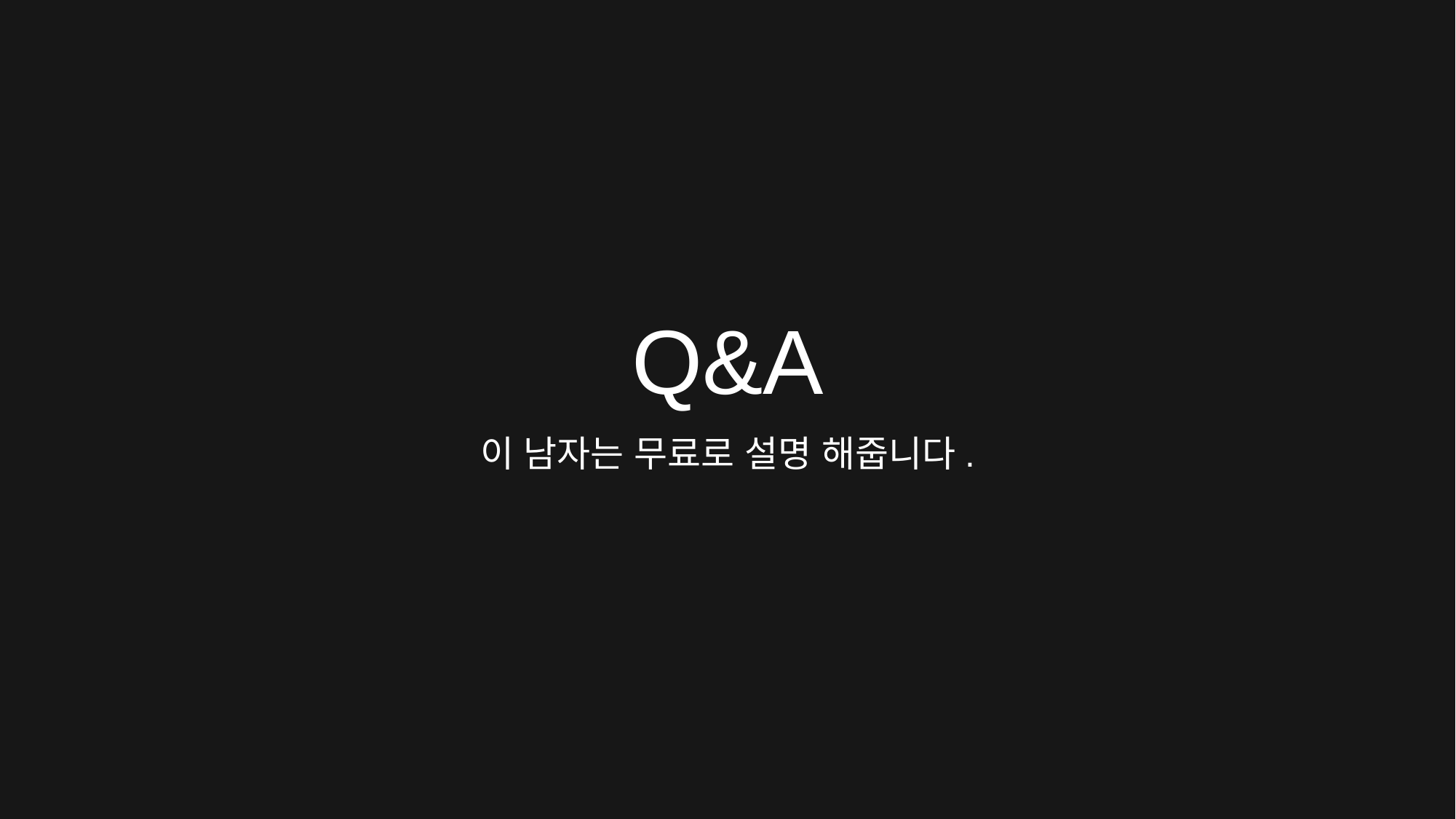

# Q&A
이 남자는 무료로 설명 해줍니다.